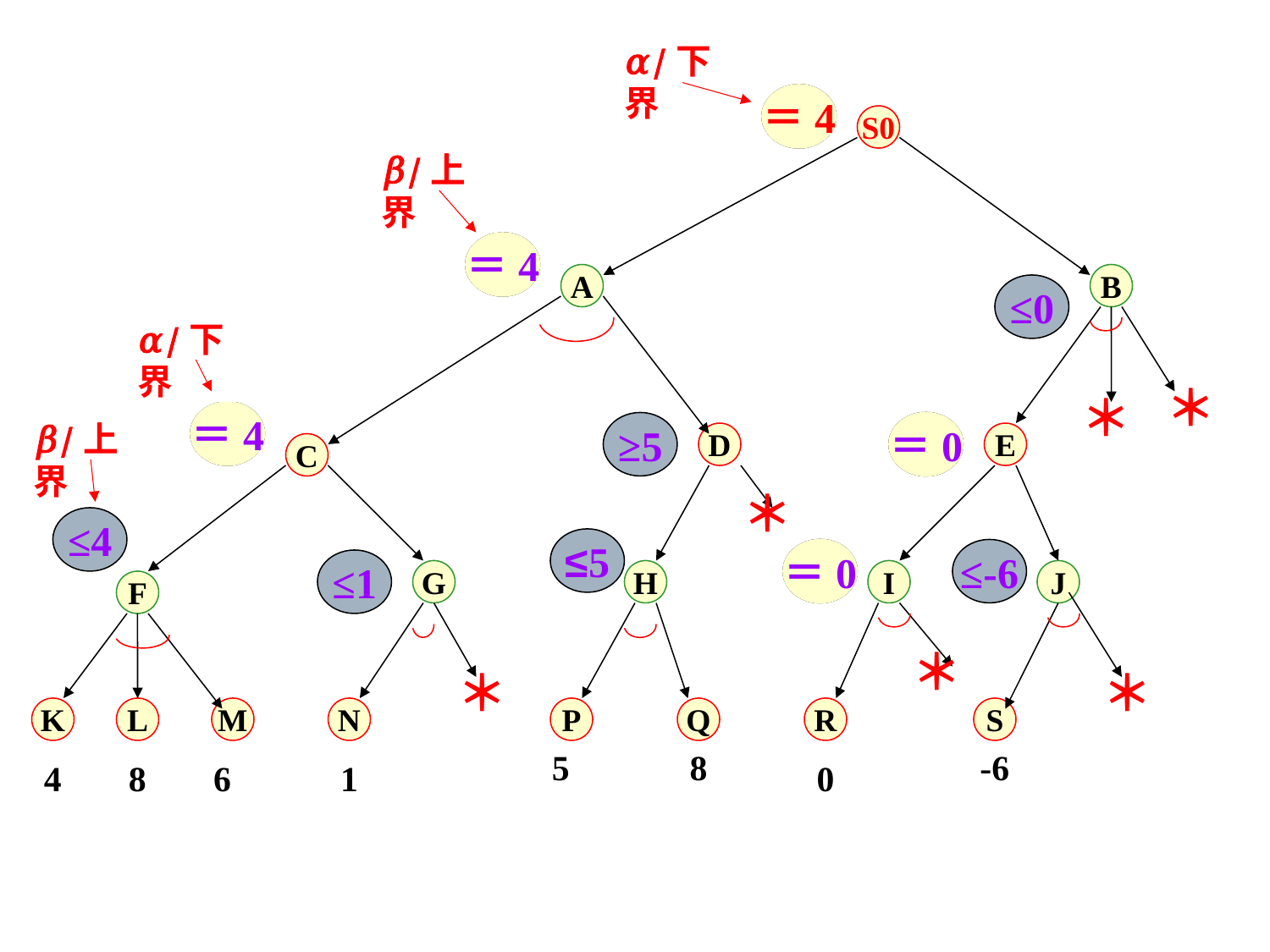

𝛼/下界
𝛽/上界
𝛼/下界
𝛽/上界
≥4
＝4
S0

A
B

D
E
C

G
H
I
J
F

K
L
M
N
P
Q
R
S
5
8
-6
4
8
6
1
0
≤4
＝4
≤0
＊
＊
≥4
＝4
≥5
≥0
＝0
＊
≤4
≤5
≤0
＝0
≤-6
≤1
＊
＊
＊